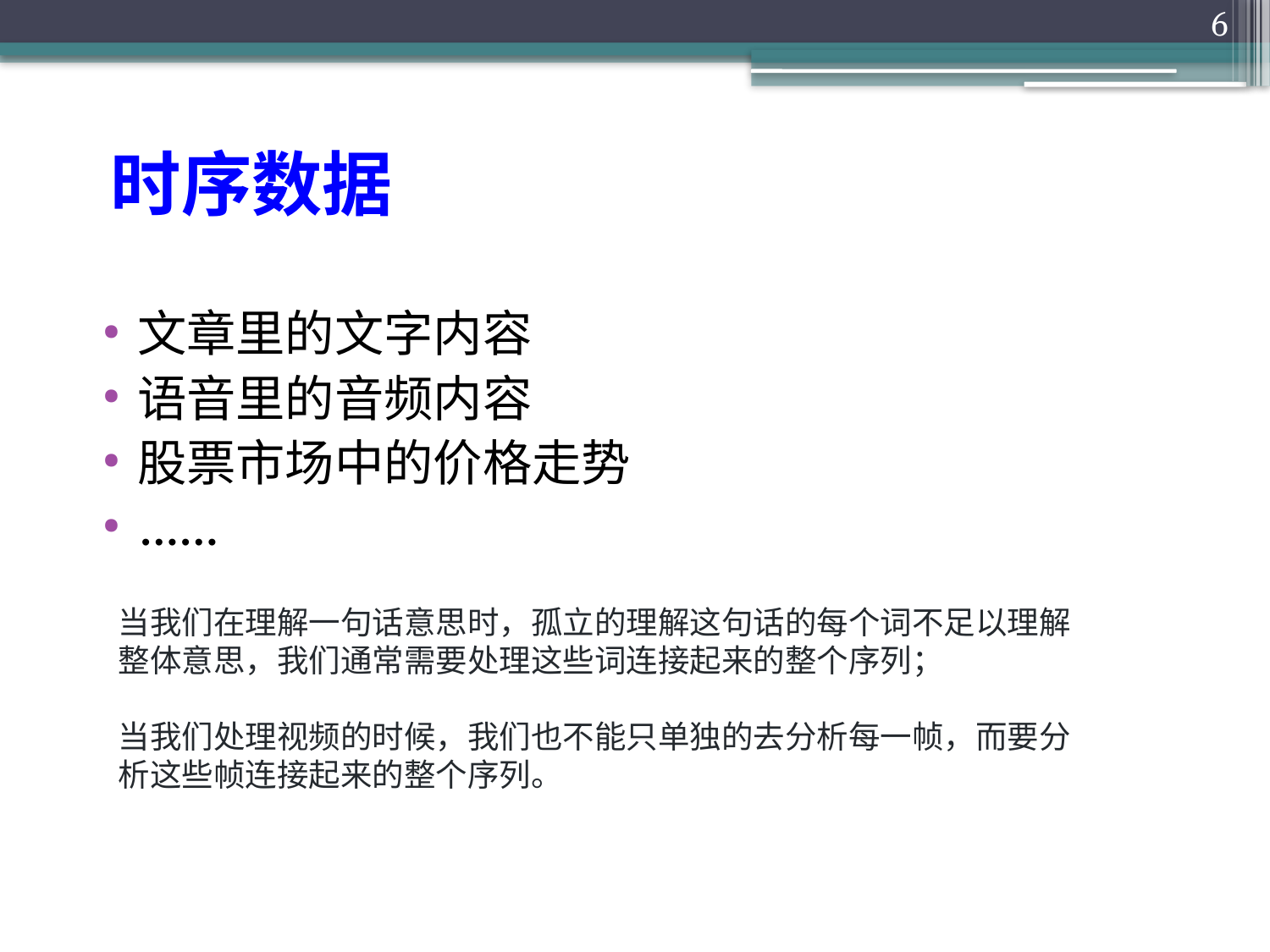

6
# 时序数据
文章里的文字内容
语音里的音频内容
股票市场中的价格走势
……

当我们在理解一句话意思时，孤立的理解这句话的每个词不足以理解整体意思，我们通常需要处理这些词连接起来的整个序列；

当我们处理视频的时候，我们也不能只单独的去分析每一帧，而要分析这些帧连接起来的整个序列。